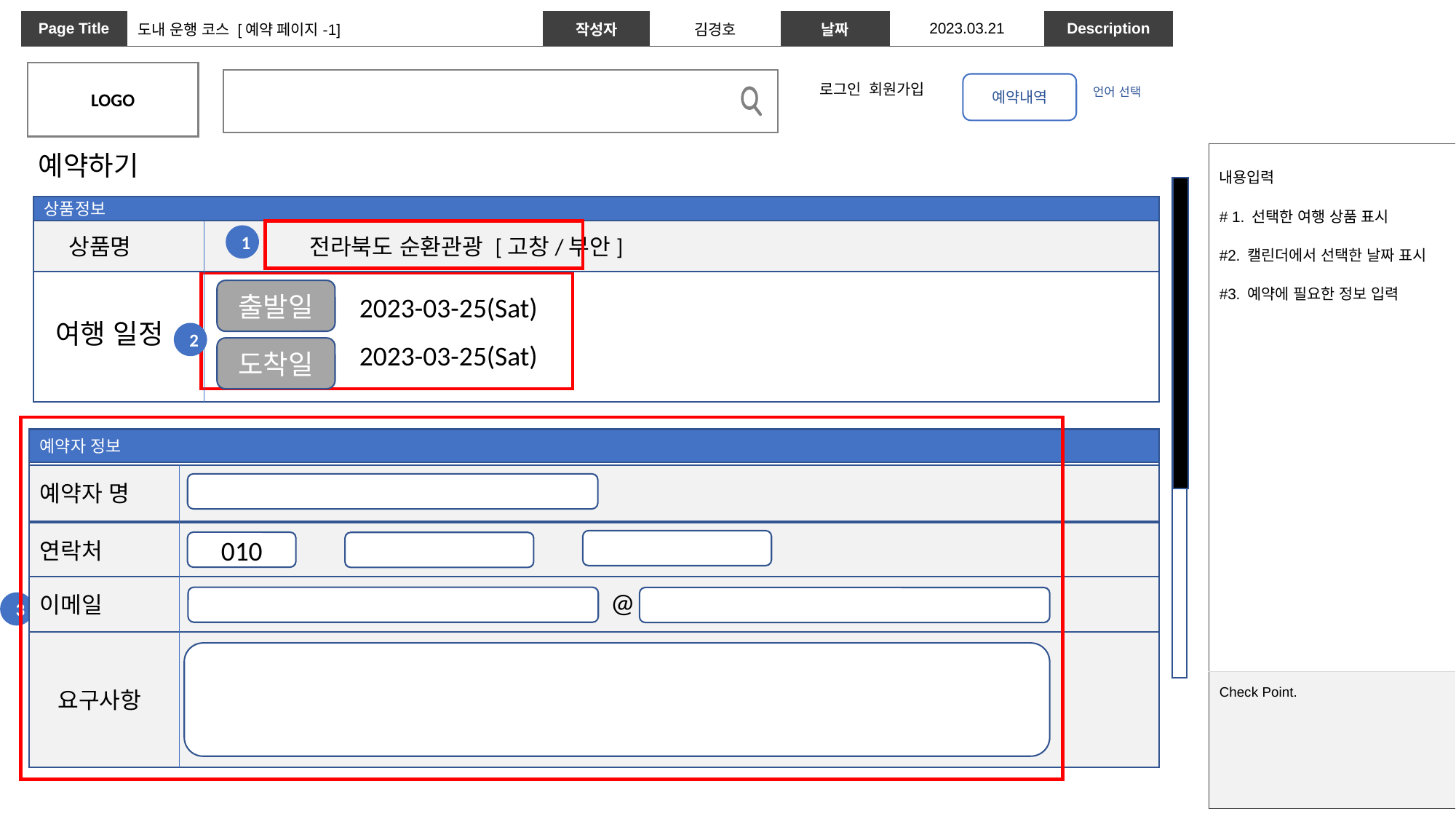

| Page Title | 도내 운행 코스 [예약 페이지-1] | 작성자 | 김경호 | 날짜 | 2023.03.21 | Description |  |
| --- | --- | --- | --- | --- | --- | --- | --- |
LOGO

예약내역
로그인  회원가입
언어 선택
예약하기
| 내용입력 # 1. 선택한 여행 상품 표시 #2. 캘린더에서 선택한 날짜 표시 #3. 예약에 필요한 정보 입력 |
| --- |
| Check Point. |

상품정보
   상품명                            전라북도 순환관광 [고창/부안]
여행 일정

1

출발일
2023-03-25(Sat)
2
2023-03-25(Sat)
도착일

예약자 정보
예약자 명

연락처

010

이메일
@

3
  요구사항